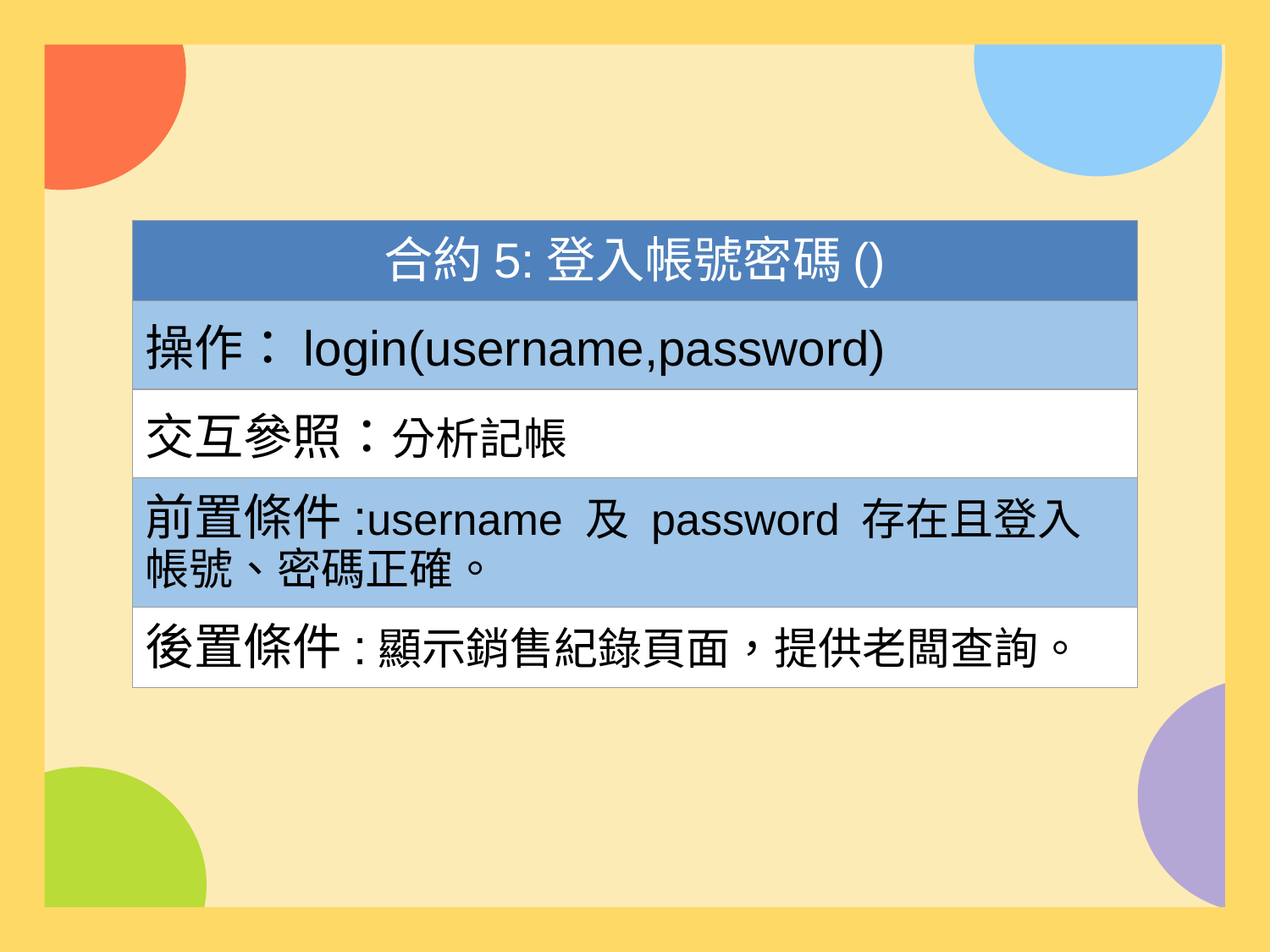

| 合約5:登入帳號密碼() |
| --- |
| 操作：login(username,password) |
| 交互參照：分析記帳 |
| 前置條件:username 及 password 存在且登入帳號、密碼正確。 |
| 後置條件:顯示銷售紀錄頁面，提供老闆查詢。 |